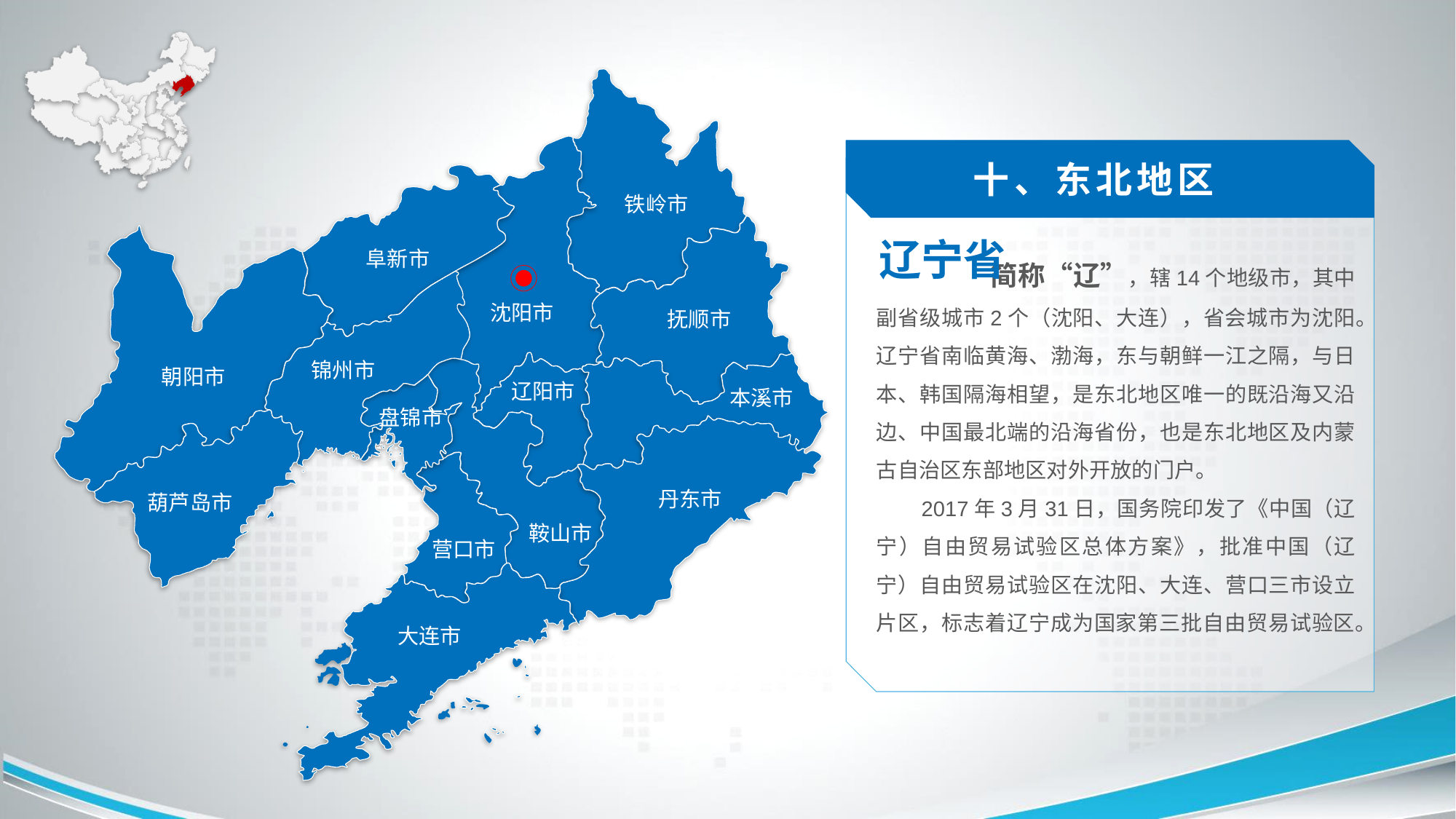

十、东北地区

铁岭市
阜新市
沈阳市
抚顺市
锦州市
朝阳市
辽阳市
本溪市
盘锦市
丹东市
葫芦岛市
鞍山市
营口市
大连市

辽宁省
                      简称“辽”，辖14个地级市，其中副省级城市2个（沈阳、大连），省会城市为沈阳。辽宁省南临黄海、渤海，东与朝鲜一江之隔，与日本、韩国隔海相望，是东北地区唯一的既沿海又沿边、中国最北端的沿海省份，也是东北地区及内蒙古自治区东部地区对外开放的门户。
       2017年3月31日，国务院印发了《中国（辽宁）自由贸易试验区总体方案》，批准中国（辽宁）自由贸易试验区在沈阳、大连、营口三市设立片区，标志着辽宁成为国家第三批自由贸易试验区。